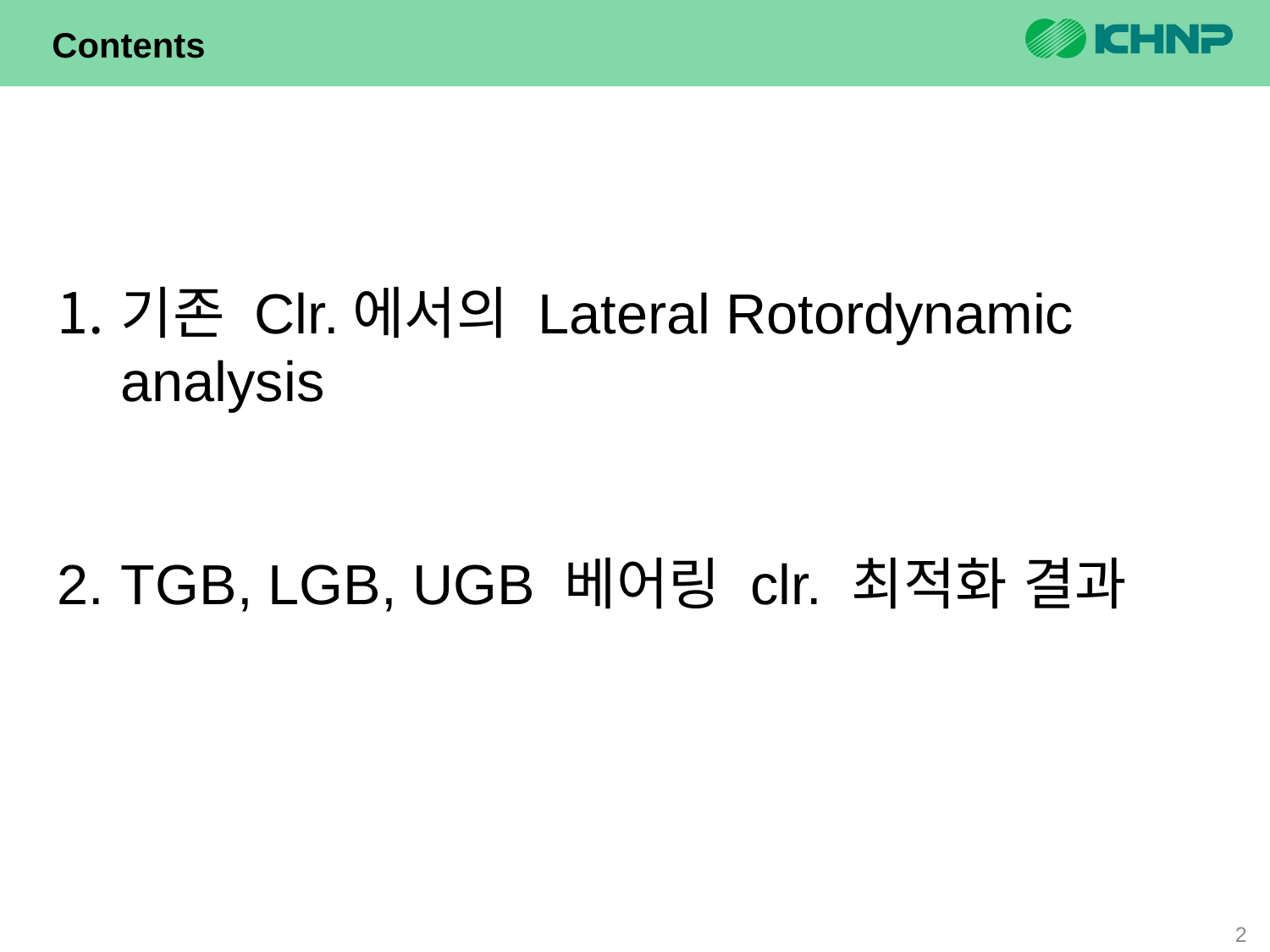

Contents
기존 Clr.에서의 Lateral Rotordynamic analysis

TGB, LGB, UGB 베어링 clr. 최적화 결과
2